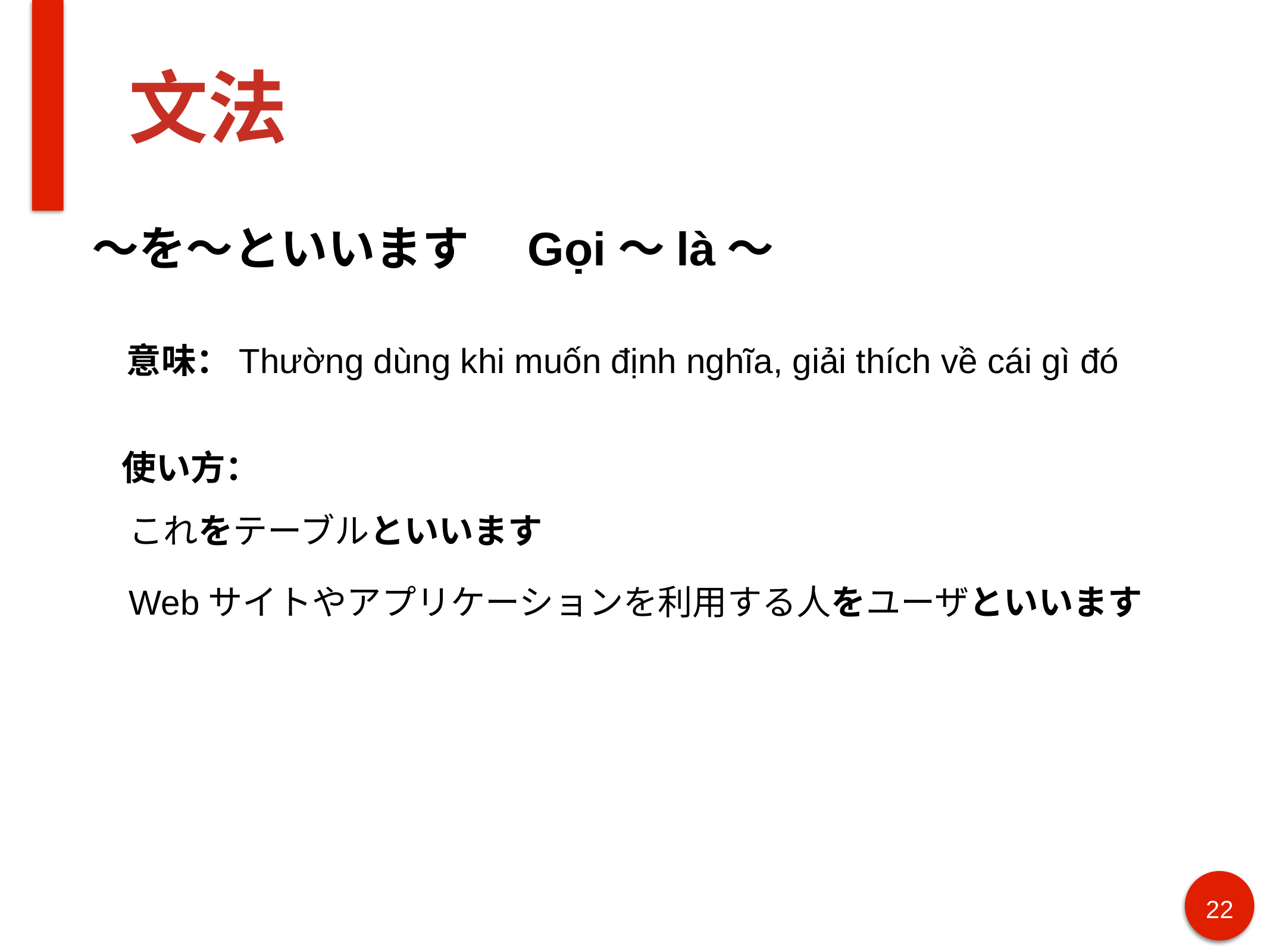

# 文法
 〜を〜といいます　Gọi〜là〜

意味：Thường dùng khi muốn định nghĩa, giải thích về cái gì đó
使い方：
これをテーブルといいます
Webサイトやアプリケーションを利用する人をユーザといいます
22